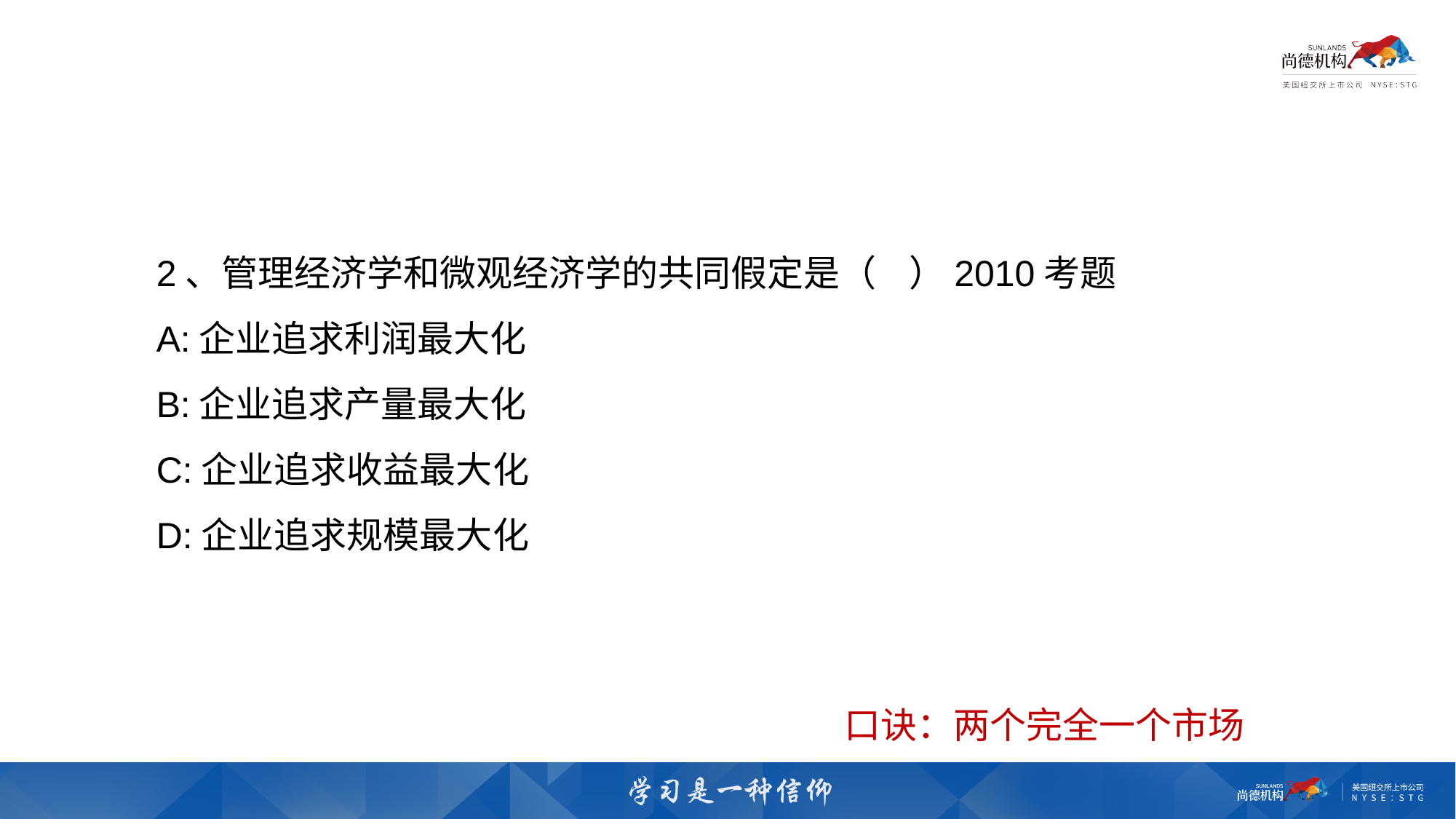

2、管理经济学和微观经济学的共同假定是（    ）2010考题
A:企业追求利润最大化
B:企业追求产量最大化
C:企业追求收益最大化
D:企业追求规模最大化
口诀：两个完全一个市场